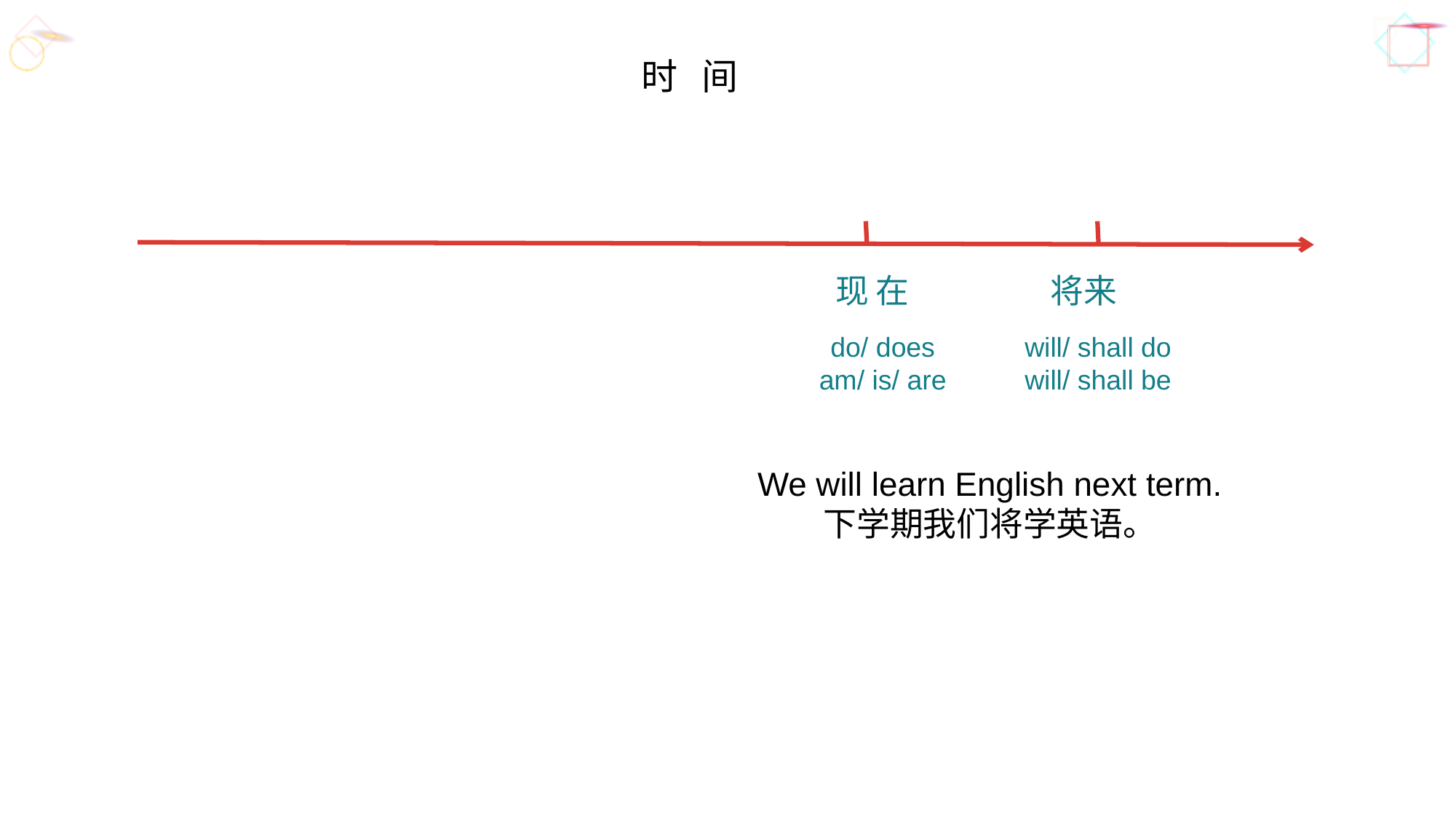

时   间
现 在
将来
do/ does
am/ is/ are
will/ shall do
will/ shall be
We will learn English next term.
下学期我们将学英语。